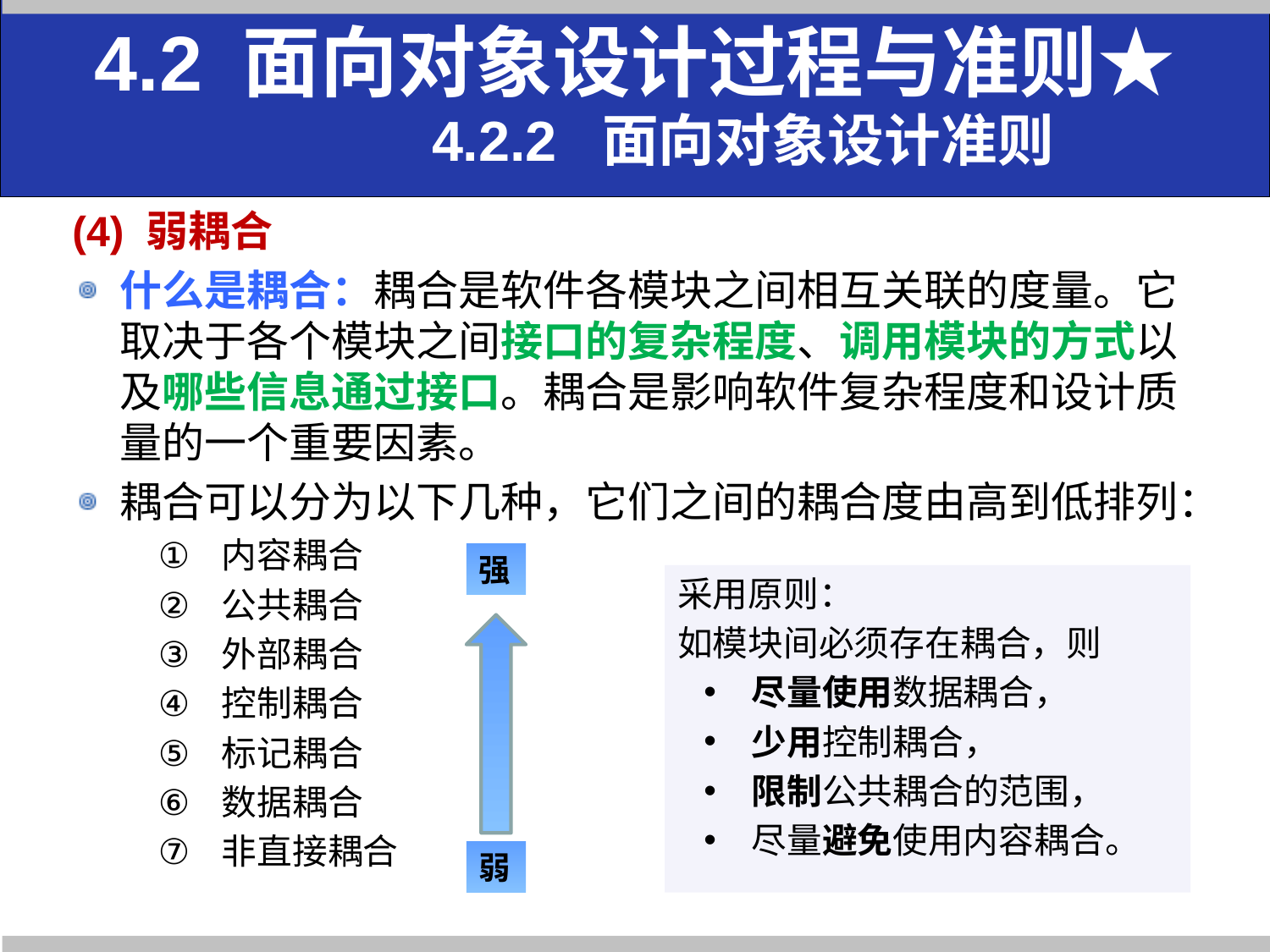

4.2 面向对象设计过程与准则★
          4.2.2  面向对象设计准则
(4) 弱耦合
什么是耦合：耦合是软件各模块之间相互关联的度量。它取决于各个模块之间接口的复杂程度、调用模块的方式以及哪些信息通过接口。耦合是影响软件复杂程度和设计质量的一个重要因素。
耦合可以分为以下几种，它们之间的耦合度由高到低排列：
内容耦合
公共耦合
外部耦合
控制耦合
标记耦合
数据耦合
非直接耦合

强

弱
采用原则：
如模块间必须存在耦合，则
尽量使用数据耦合，
少用控制耦合，
限制公共耦合的范围，
尽量避免使用内容耦合。

531